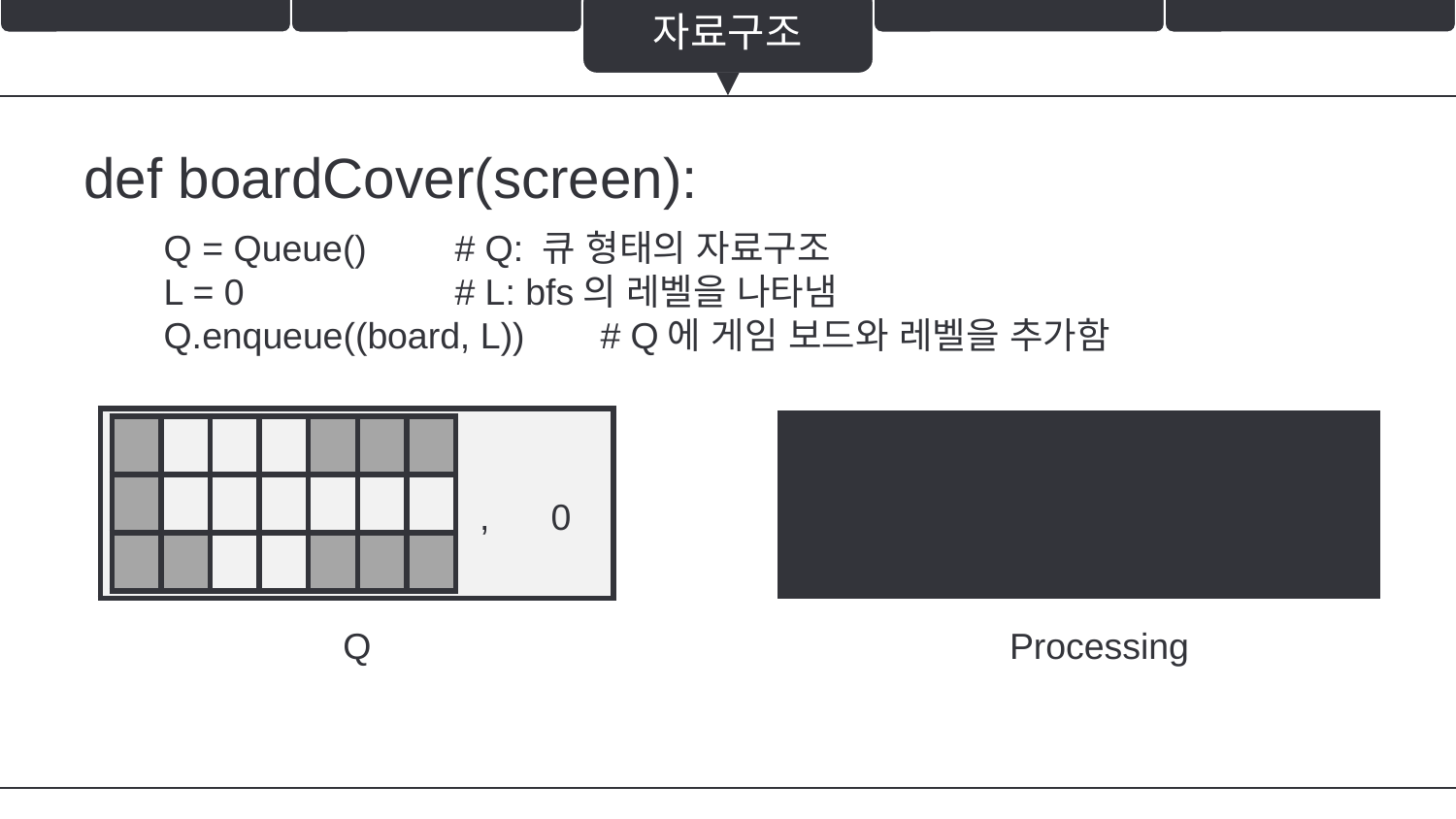

자료구조
def boardCover(screen):
Q = Queue() 	# Q: 큐 형태의 자료구조
L = 0		# L: bfs의 레벨을 나타냄
Q.enqueue((board, L)) 	# Q에 게임 보드와 레벨을 추가함

| [[1,0,0,0,1,1,1], [1,0,0,0,0,0,0], [1,1,0,0,1,1,1]] , 0 |
| --- |
|  |
| --- |
|  |  |  |  |  |  |  |
| --- | --- | --- | --- | --- | --- | --- |
|  |  |  |  |  |  |  |
|  |  |  |  |  |  |  |
Q
Processing